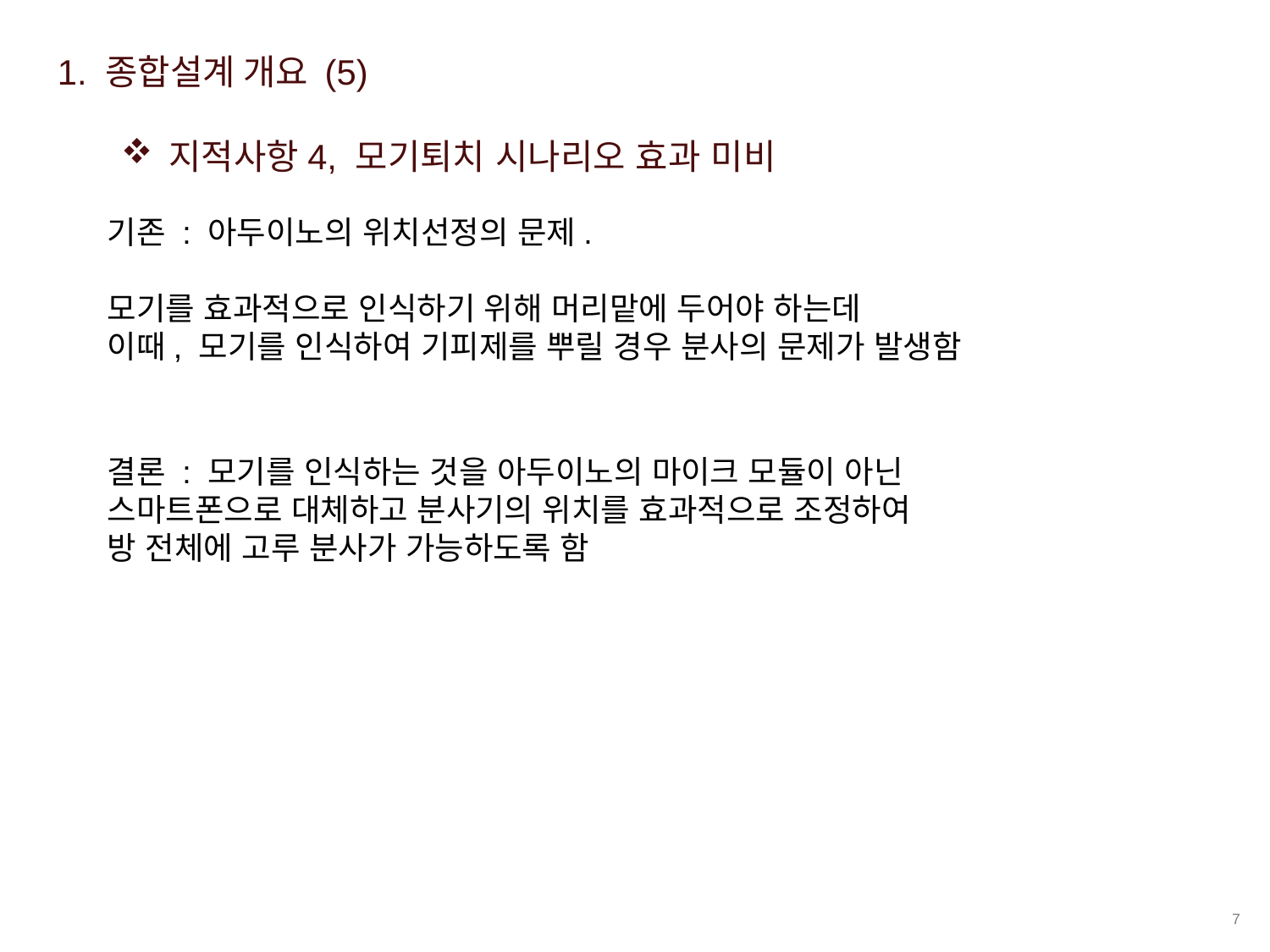

지적사항4, 모기퇴치 시나리오 효과 미비

1. 종합설계 개요 (5)
기존 : 아두이노의 위치선정의 문제.

모기를 효과적으로 인식하기 위해 머리맡에 두어야 하는데
이때, 모기를 인식하여 기피제를 뿌릴 경우 분사의 문제가 발생함
결론 : 모기를 인식하는 것을 아두이노의 마이크 모듈이 아닌
스마트폰으로 대체하고 분사기의 위치를 효과적으로 조정하여
방 전체에 고루 분사가 가능하도록 함